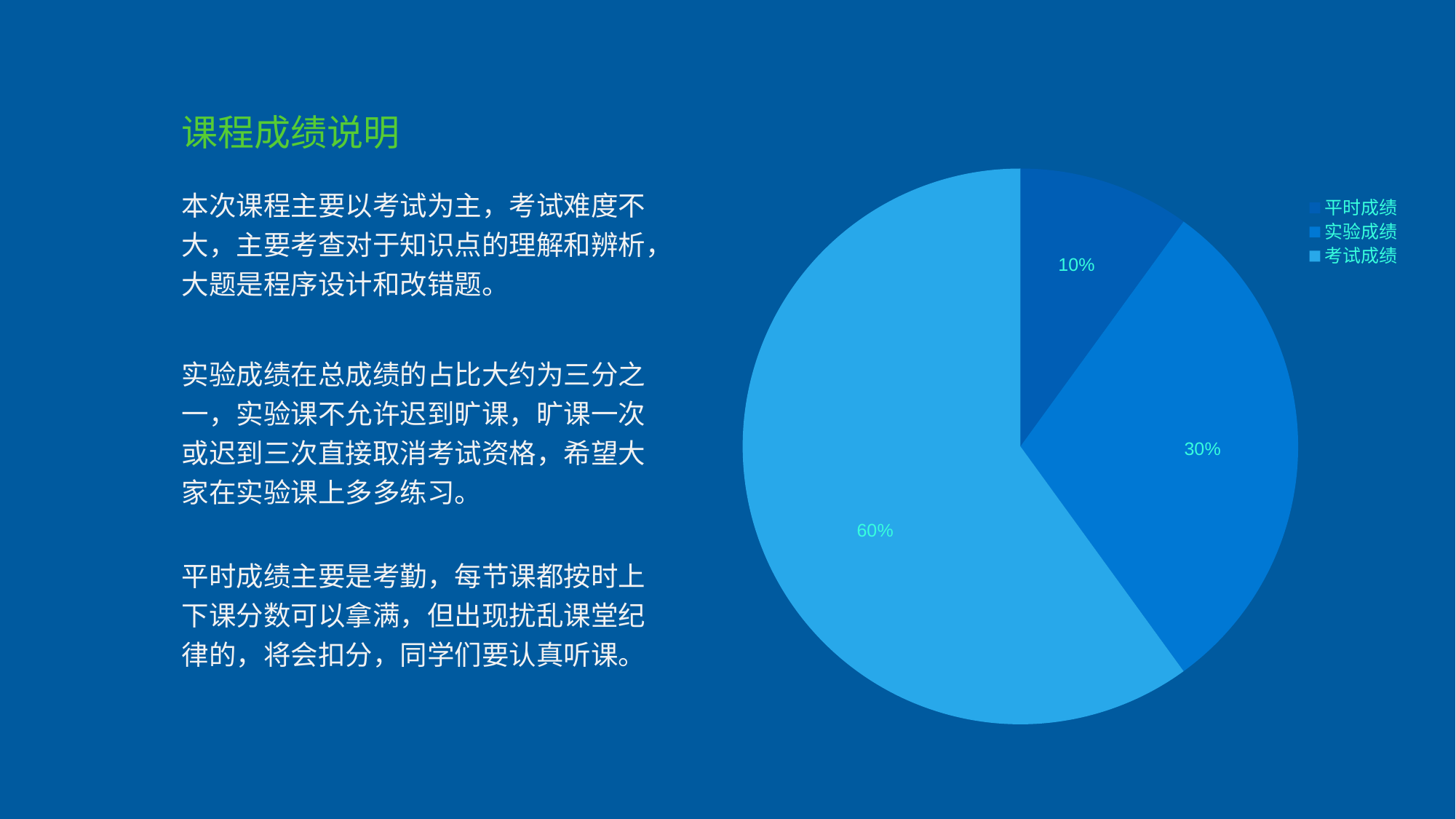

课程成绩说明

### Chart

| Category | 课程成绩 |
|---|---|
| 平时成绩 | 0.1 |
| 实验成绩 | 0.3 |
| 考试成绩 | 0.6 |
本次课程主要以考试为主，考试难度不大，主要考查对于知识点的理解和辨析，大题是程序设计和改错题。
实验成绩在总成绩的占比大约为三分之一，实验课不允许迟到旷课，旷课一次或迟到三次直接取消考试资格，希望大家在实验课上多多练习。
平时成绩主要是考勤，每节课都按时上下课分数可以拿满，但出现扰乱课堂纪律的，将会扣分，同学们要认真听课。